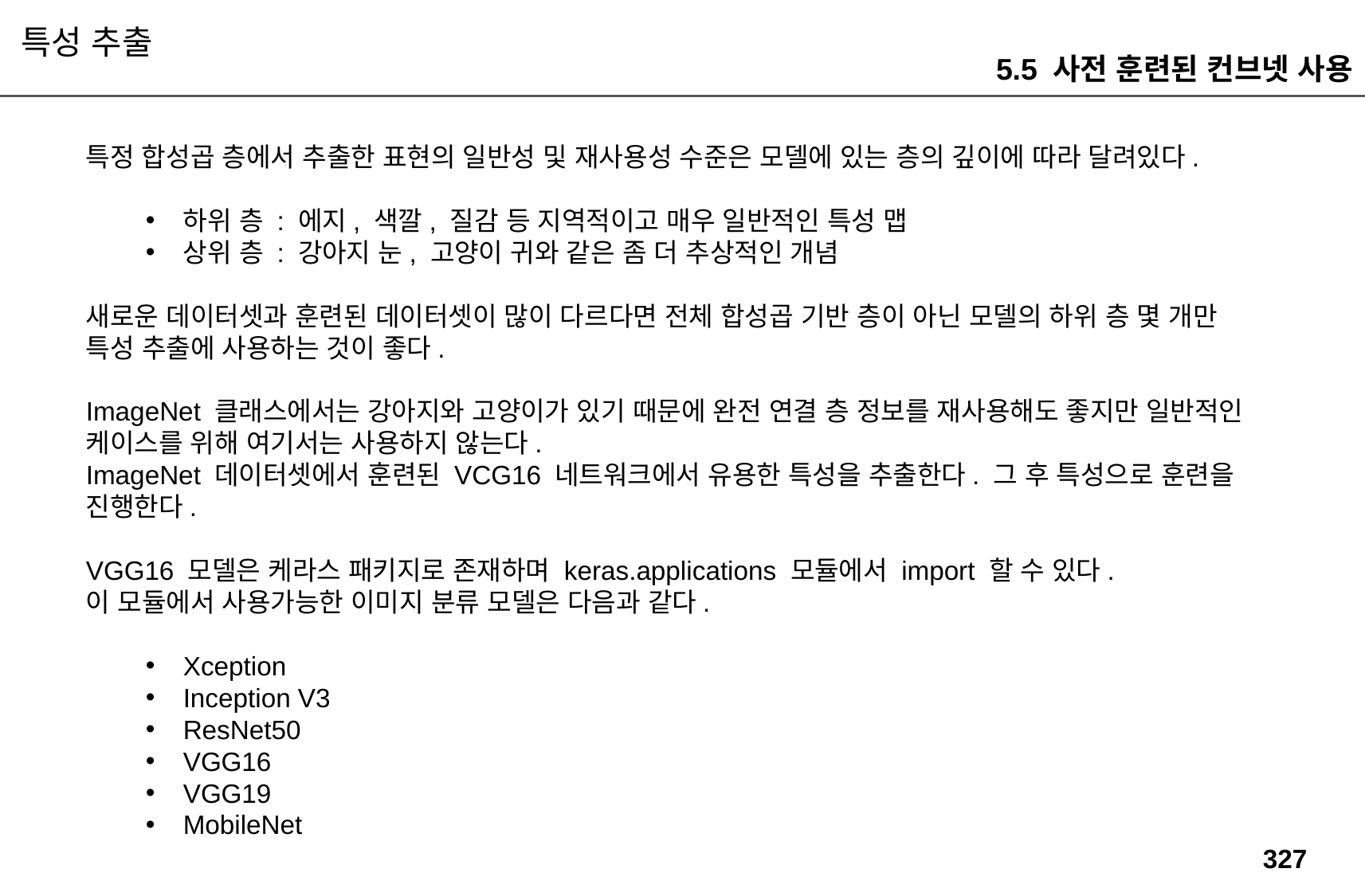

특성 추출
5.5 사전 훈련된 컨브넷 사용
특정 합성곱 층에서 추출한 표현의 일반성 및 재사용성 수준은 모델에 있는 층의 깊이에 따라 달려있다.

하위 층 : 에지, 색깔, 질감 등 지역적이고 매우 일반적인 특성 맵
상위 층 : 강아지 눈, 고양이 귀와 같은 좀 더 추상적인 개념

새로운 데이터셋과 훈련된 데이터셋이 많이 다르다면 전체 합성곱 기반 층이 아닌 모델의 하위 층 몇 개만 특성 추출에 사용하는 것이 좋다.

ImageNet 클래스에서는 강아지와 고양이가 있기 때문에 완전 연결 층 정보를 재사용해도 좋지만 일반적인 케이스를 위해 여기서는 사용하지 않는다.
ImageNet 데이터셋에서 훈련된 VCG16 네트워크에서 유용한 특성을 추출한다. 그 후 특성으로 훈련을 진행한다.

VGG16 모델은 케라스 패키지로 존재하며 keras.applications 모듈에서 import 할 수 있다.
이 모듈에서 사용가능한 이미지 분류 모델은 다음과 같다.

Xception
Inception V3
ResNet50
VGG16
VGG19
MobileNet